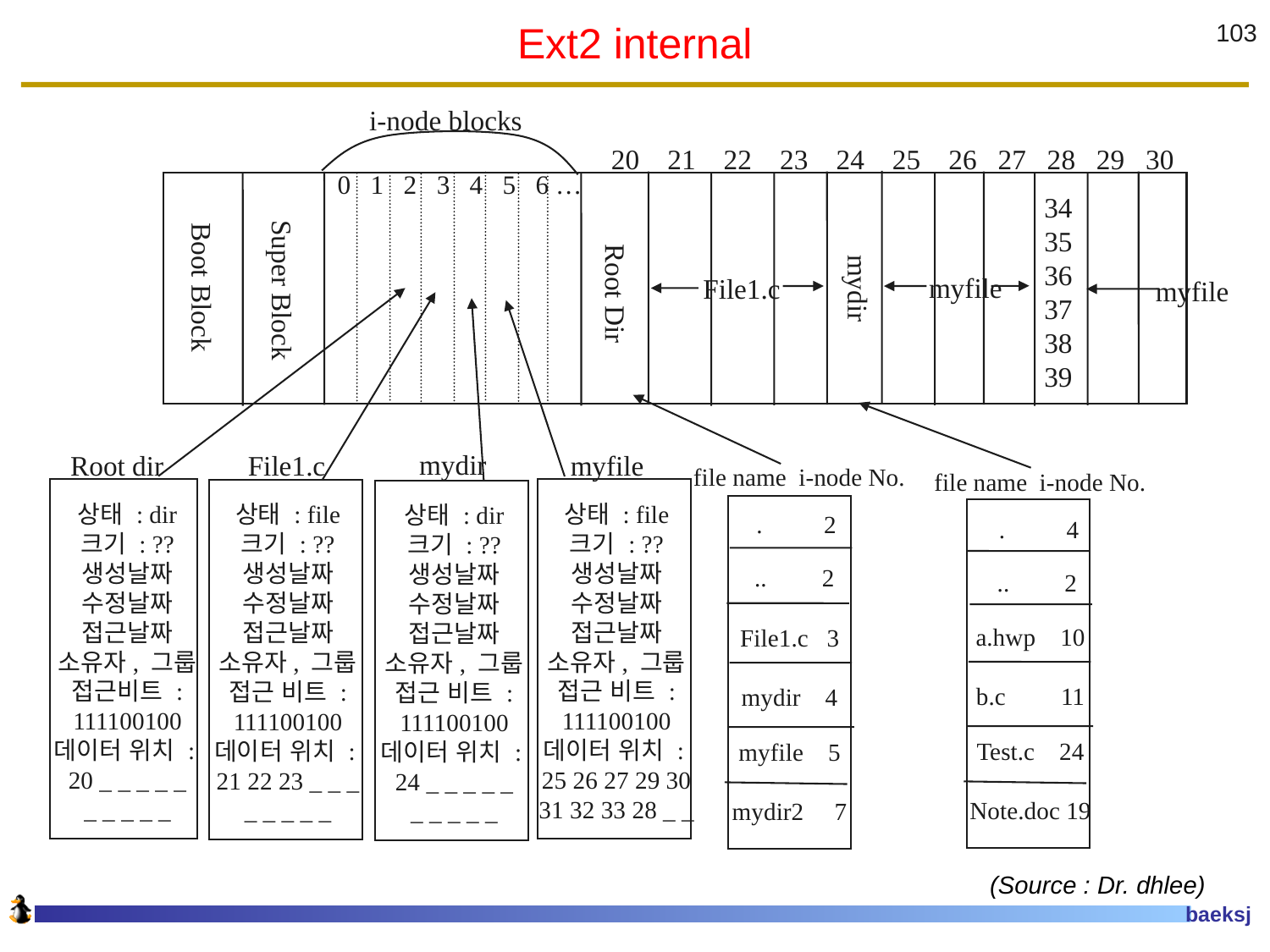

# Ext2 internal
103
i-node blocks

20    21    22    23    24    25    26   27   28   29   30
0   1   2   3   4   5   6 …

34
35
36
37
38
39
Super Block
Boot Block
Root Dir
mydir
myfile
File1.c
myfile

mydir
Root dir
File1.c
myfile
file name  i-node No.
file name  i-node No.

상태 : dir
크기 : ??
생성날짜
수정날짜
접근날짜
소유자, 그룹
접근비트 :
111100100
데이터 위치 :
20 _ _ _ _ _
_ _ _ _ _
상태 : file
크기 : ??
생성날짜
수정날짜
접근날짜
소유자, 그룹
접근 비트 :
111100100
데이터 위치 :
25 26 27 29 30
31 32 33 28 _ _
상태 : file
크기 : ??
생성날짜
수정날짜
접근날짜
소유자, 그룹
접근 비트 :
111100100
데이터 위치 :
21 22 23 _ _ _
_ _ _ _ _
상태 : dir
크기 : ??
생성날짜
수정날짜
접근날짜
소유자, 그룹
접근 비트 :
111100100
데이터 위치 :
24 _ _ _ _ _
_ _ _ _ _

.          2
.          4

..         2
..         2

a.hwp    10

b.c         11

Test.c    24

Note.doc 19
File1.c   3

mydir    4

myfile    5

mydir2     7

(Source : Dr. dhlee)